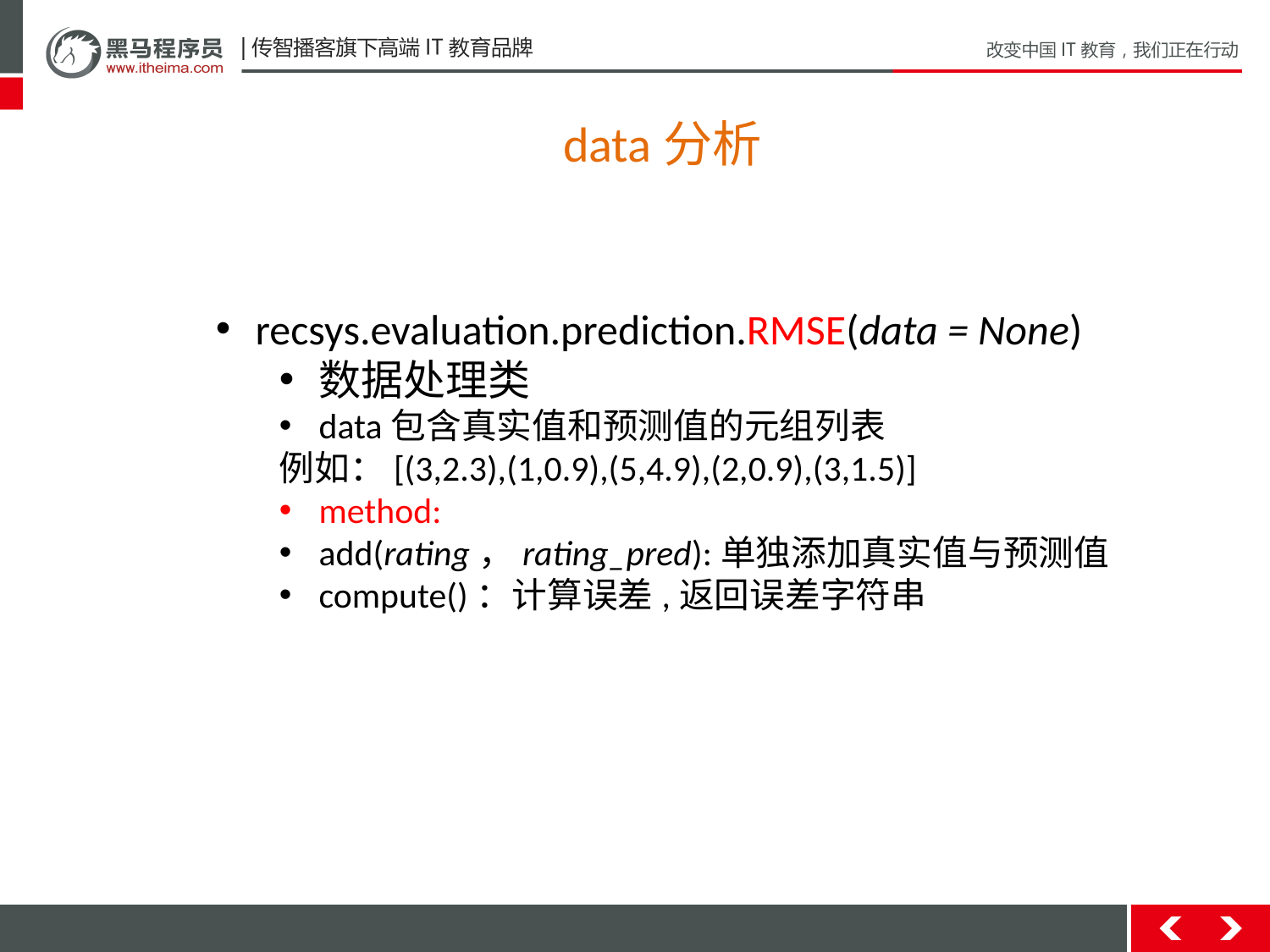

data分析
recsys.evaluation.prediction.RMSE(data = None)
数据处理类
data包含真实值和预测值的元组列表
例如：[(3,2.3),(1,0.9),(5,4.9),(2,0.9),(3,1.5)]
method:
add(rating，rating_pred):单独添加真实值与预测值
compute()：计算误差,返回误差字符串